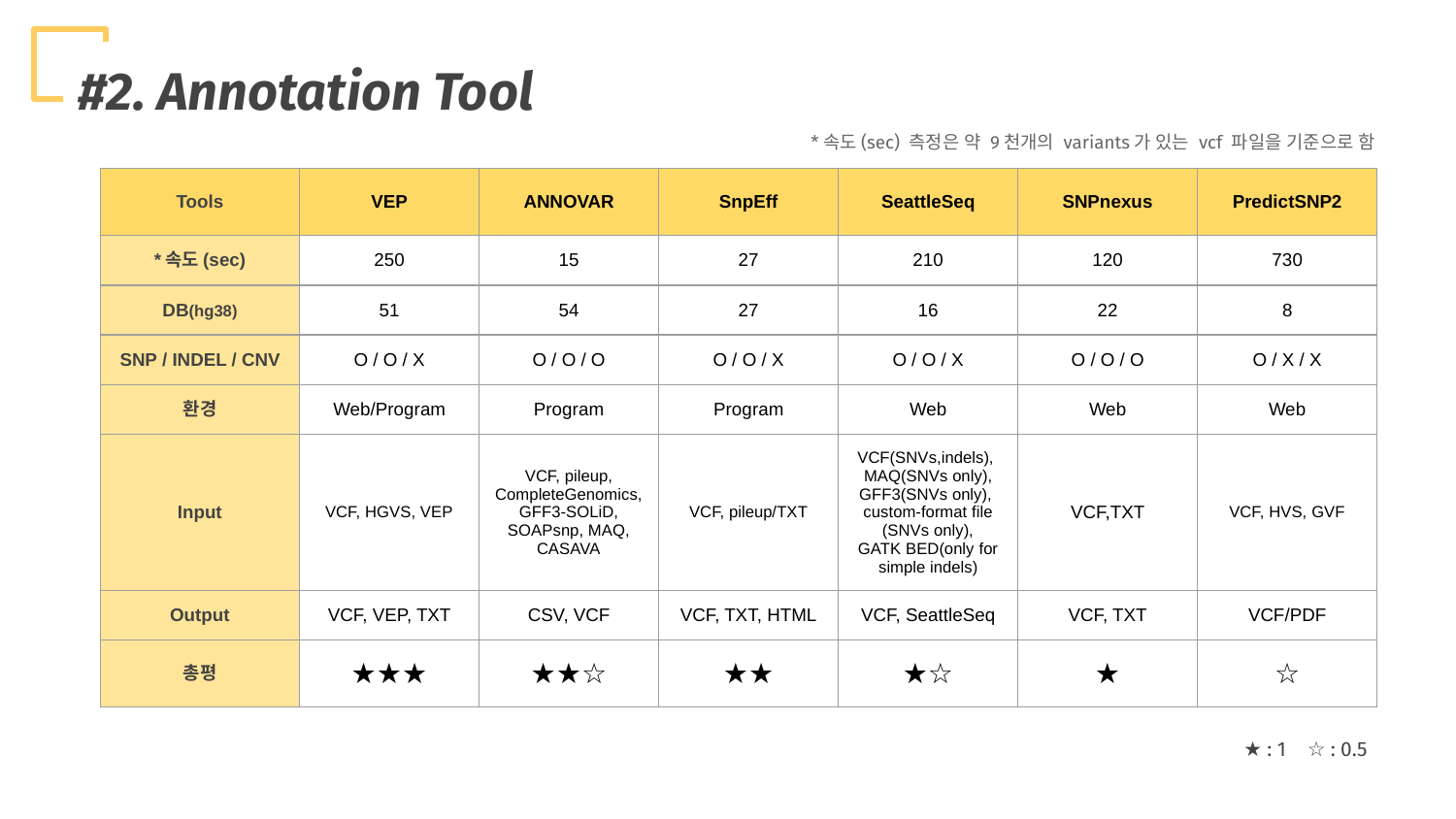

#2. Annotation Tool
*속도(sec) 측정은 약 9천개의 variants가 있는 vcf 파일을 기준으로 함
| Tools | VEP | ANNOVAR | SnpEff | SeattleSeq | SNPnexus | PredictSNP2 |
| --- | --- | --- | --- | --- | --- | --- |
| \*속도(sec) | 250 | 15 | 27 | 210 | 120 | 730 |
| DB(hg38) | 51 | 54 | 27 | 16 | 22 | 8 |
| SNP / INDEL / CNV | O / O / X | O / O / O | O / O / X | O / O / X | O / O / O | O / X / X |
| 환경 | Web/Program | Program | Program | Web | Web | Web |
| Input | VCF, HGVS, VEP | VCF, pileup, CompleteGenomics, GFF3-SOLiD, SOAPsnp, MAQ, CASAVA | VCF, pileup/TXT | VCF(SNVs,indels), MAQ(SNVs only), GFF3(SNVs only), custom-format file (SNVs only), GATK BED(only for simple indels) | VCF,TXT | VCF, HVS, GVF |
| Output | VCF, VEP, TXT | CSV, VCF | VCF, TXT, HTML | VCF, SeattleSeq | VCF, TXT | VCF/PDF |
| 총평 | ★★★ | ★★☆ | ★★ | ★☆ | ★ | ☆ |
★ : 1    ☆ : 0.5